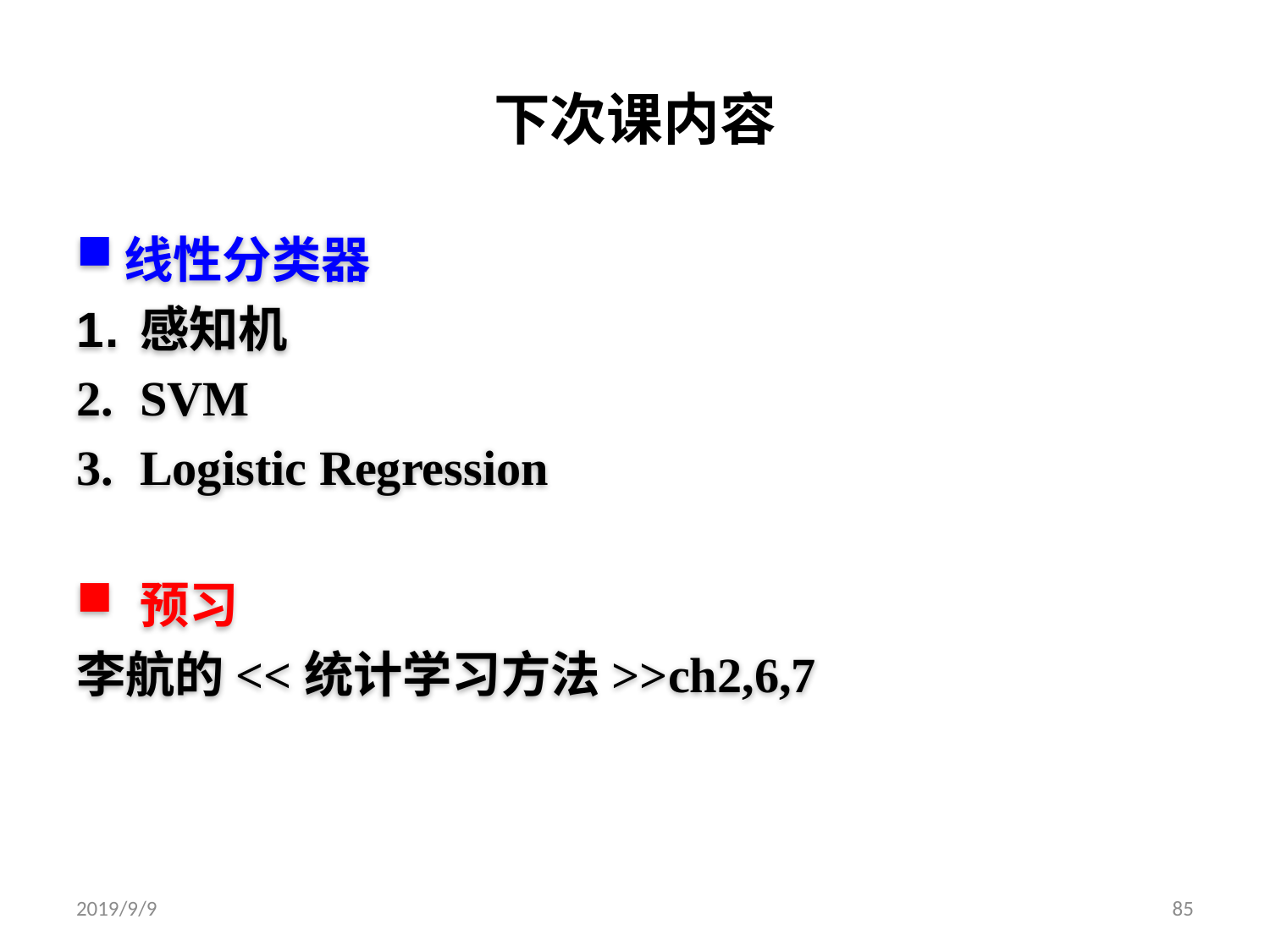

# 下次课内容
线性分类器
感知机
SVM
Logistic Regression

预习
李航的<<统计学习方法>>ch2,6,7

2019/9/9
85